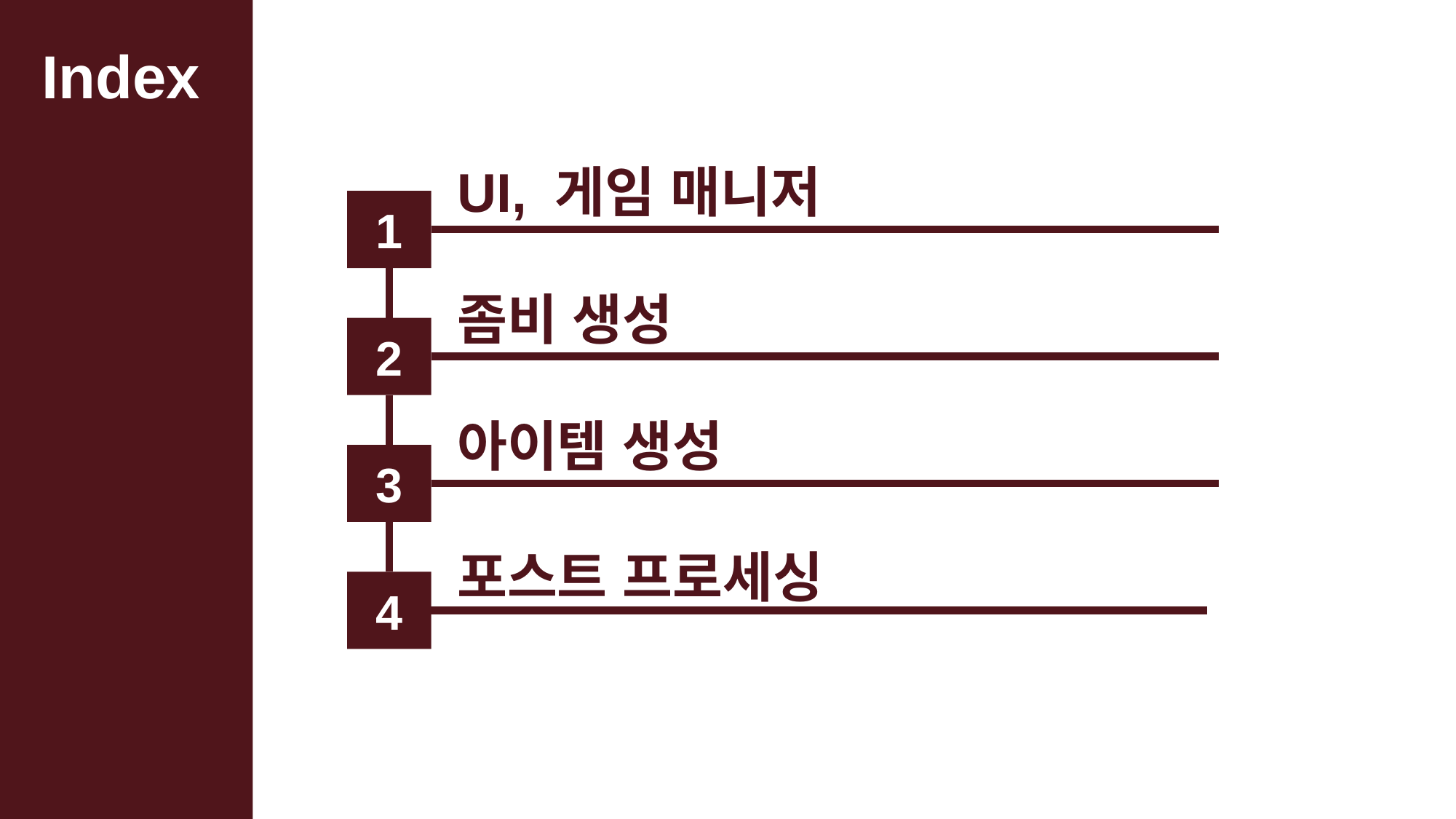

UI, 게임 매니저
1
좀비 생성
2
아이템 생성
3
포스트 프로세싱
4